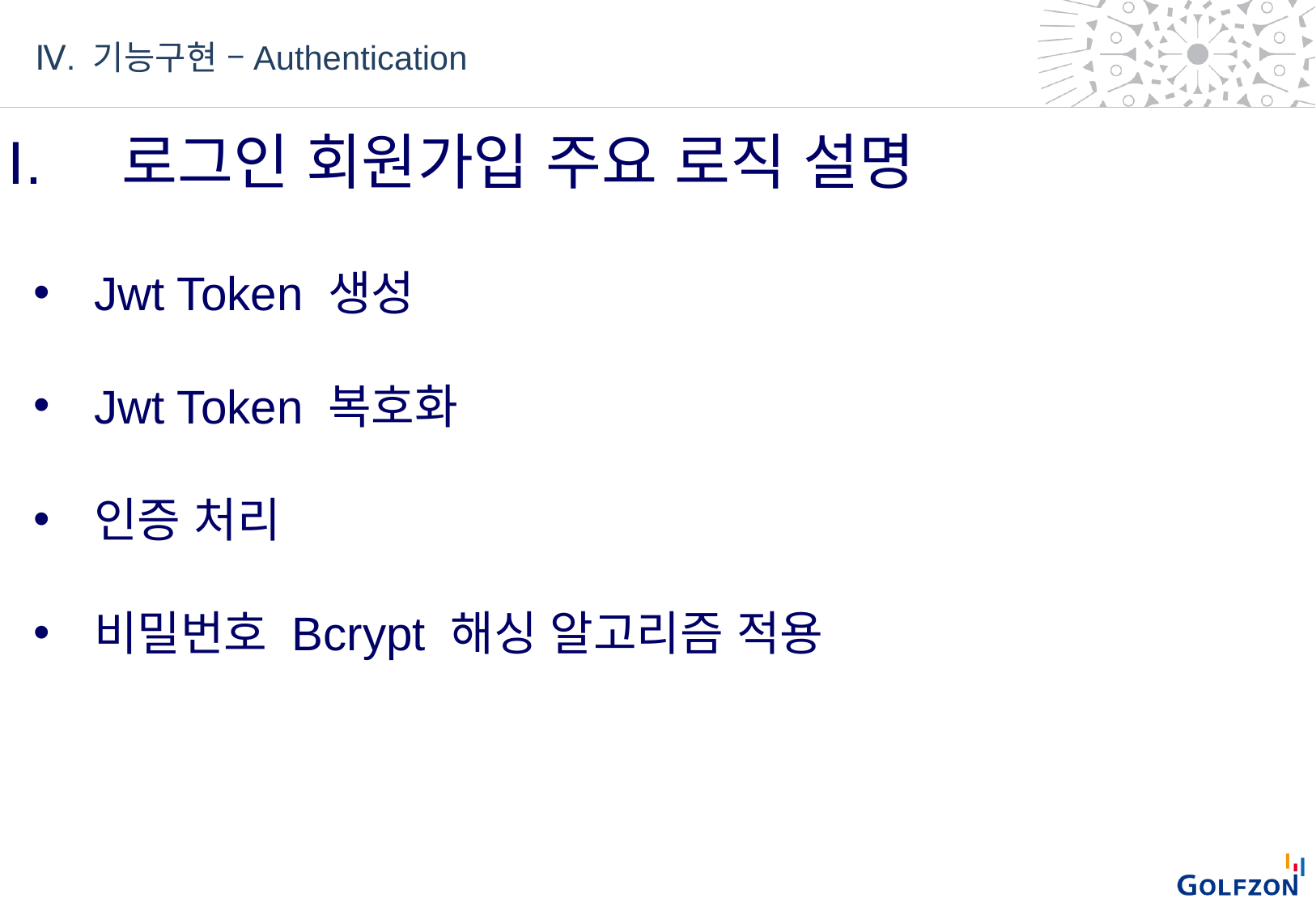

Ⅳ. 기능구현 –Authentication
로그인 회원가입 주요 로직 설명
Jwt Token 생성

Jwt Token 복호화

인증 처리

비밀번호 Bcrypt 해싱 알고리즘 적용